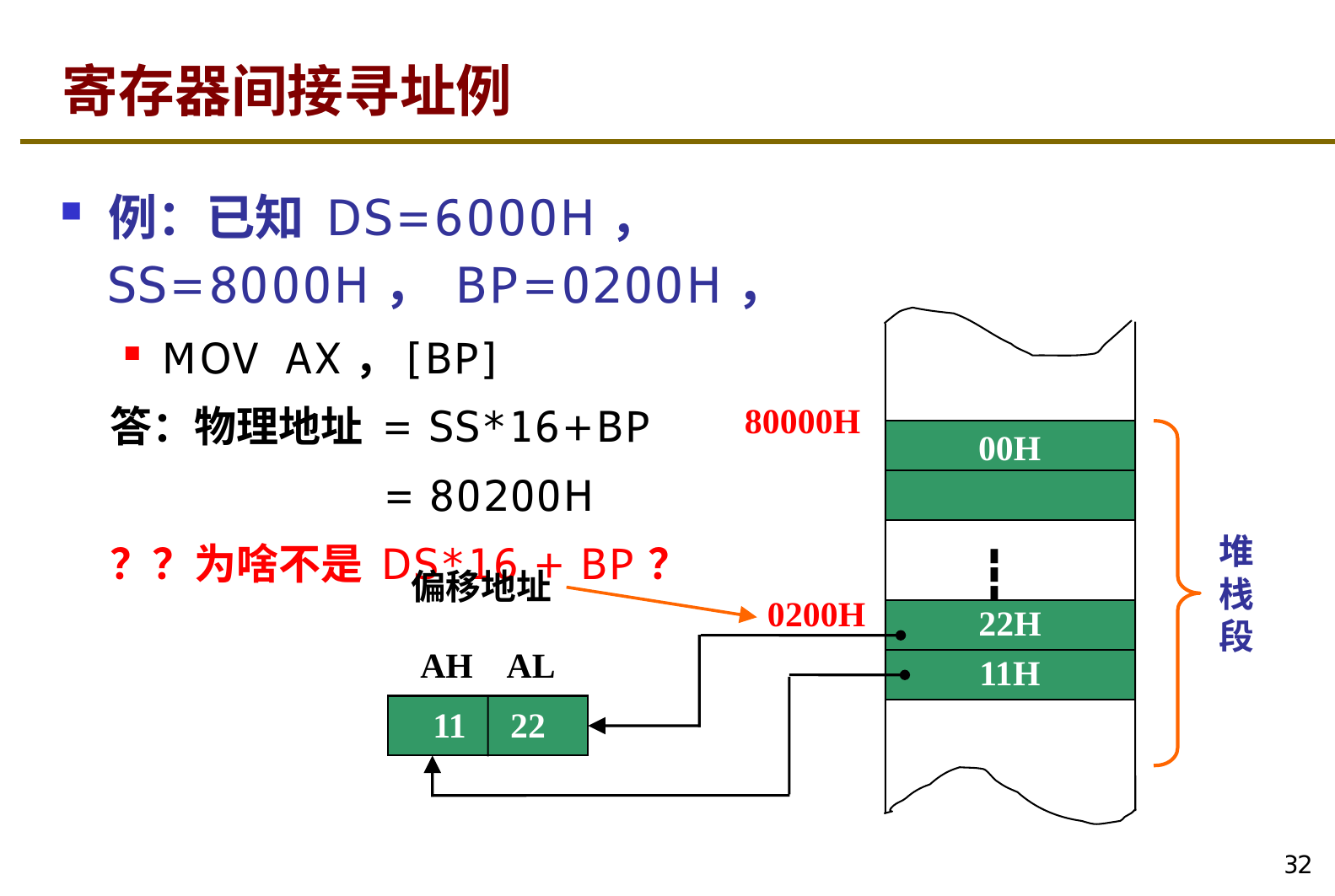

# 寄存器间接寻址例
例：已知 DS=6000H， SS=8000H， BP=0200H，
MOV  AX，[BP]
答：物理地址 = SS*16+BP
                      = 80200H
？？为啥不是 DS*16 + BP？

80000H
00H

堆栈段
┇
偏移地址
0200H

22H

AH    AL
11H

 11     22

32